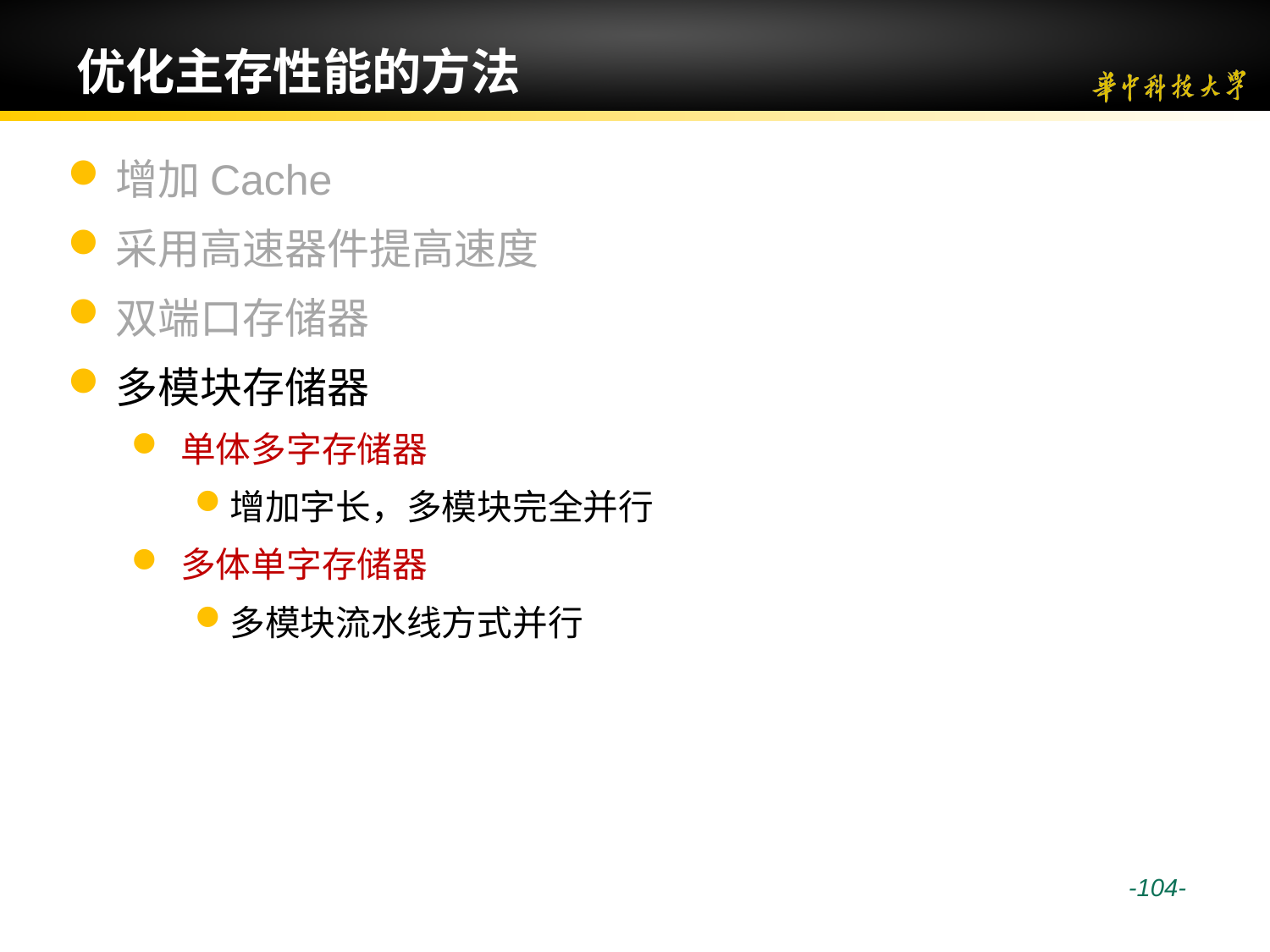

# 优化主存性能的方法
增加Cache
采用高速器件提高速度
双端口存储器
多模块存储器
单体多字存储器
增加字长，多模块完全并行
多体单字存储器
多模块流水线方式并行

 -104-